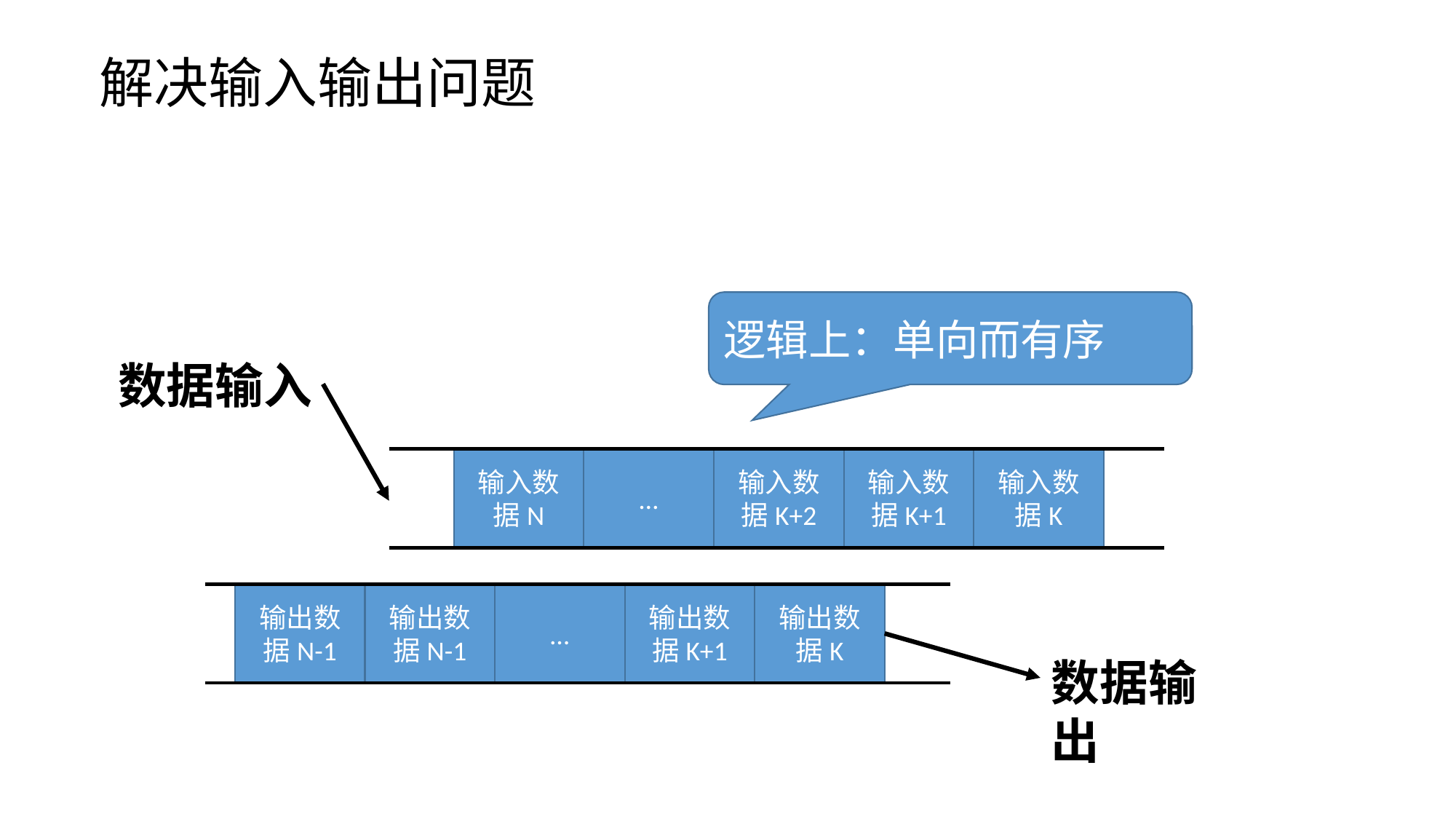

解决输入输出问题
逻辑上：单向而有序
数据输入
输入数据N
输入数据K+2
输入数据K+1
输入数据K
…
输出数据N-1
输出数据K+1
输出数据K
…
输出数据N-1
数据输出